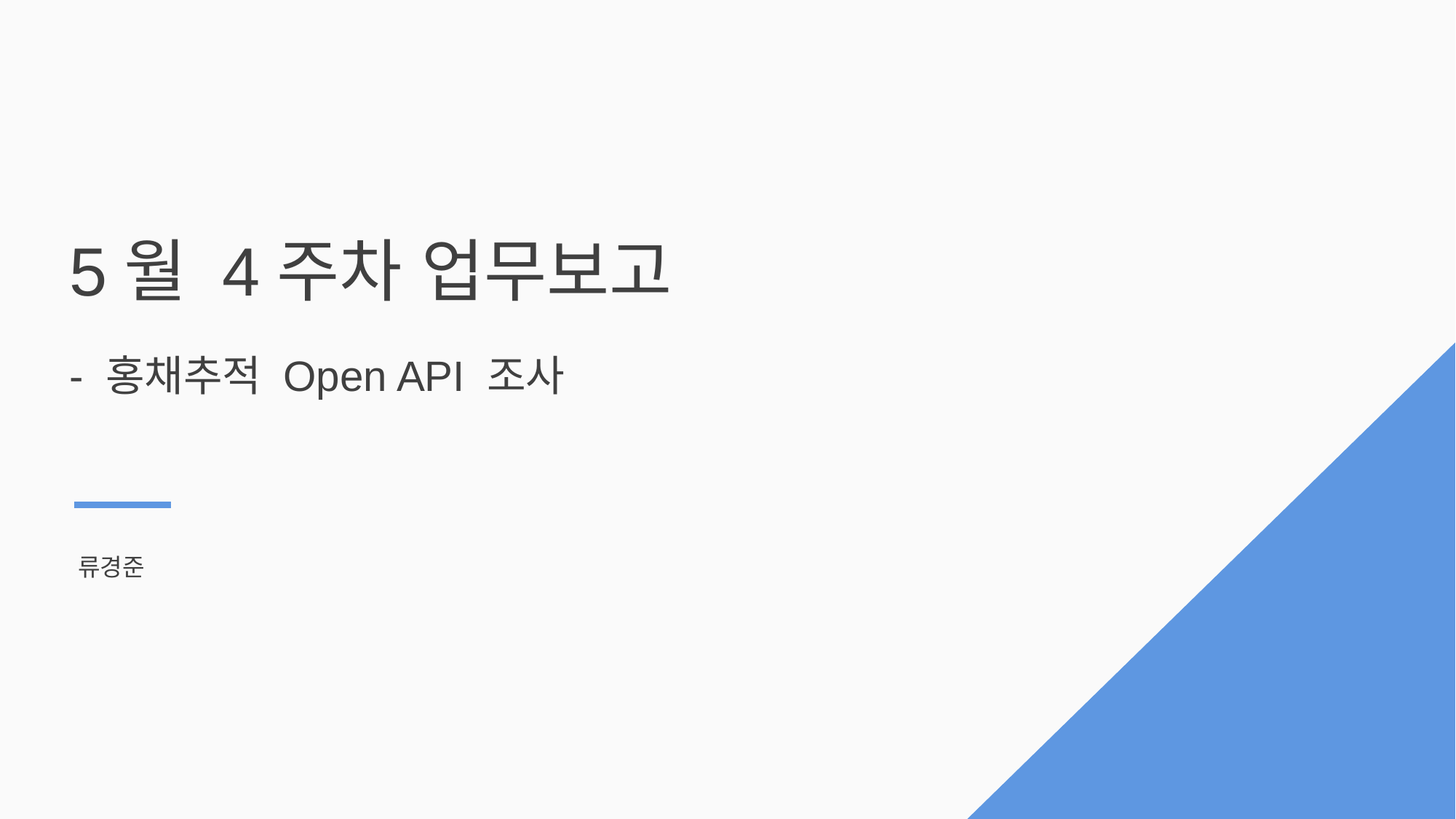

5월 4주차 업무보고
- 홍채추적 Open API 조사
류경준

23